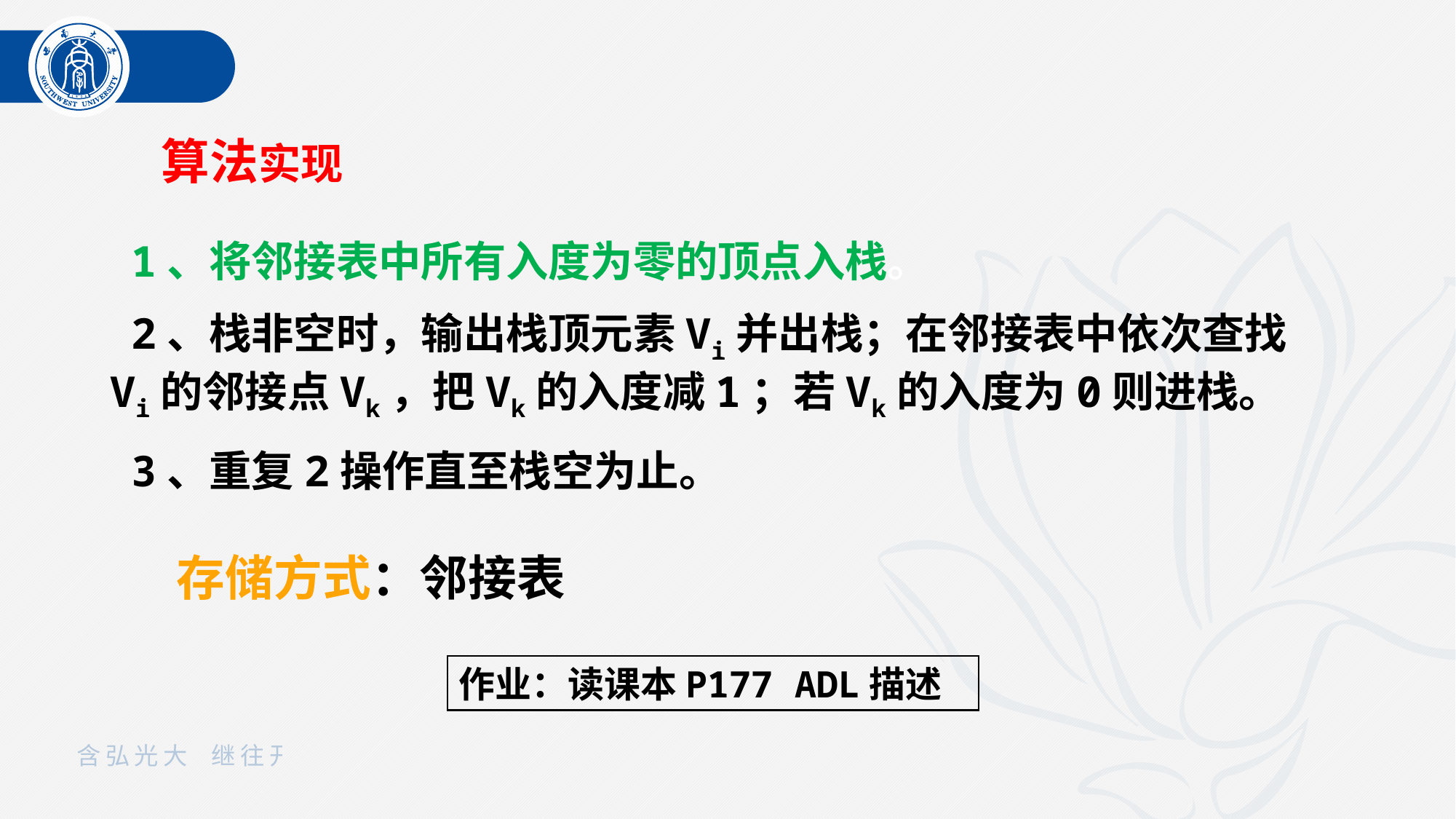

算法实现
1、将邻接表中所有入度为零的顶点入栈。
2、栈非空时，输出栈顶元素Vi并出栈；在邻接表中依次查找Vi的邻接点Vk，把Vk的入度减1；若Vk的入度为0则进栈。
3、重复2操作直至栈空为止。
存储方式：邻接表
作业：读课本P177 ADL描述